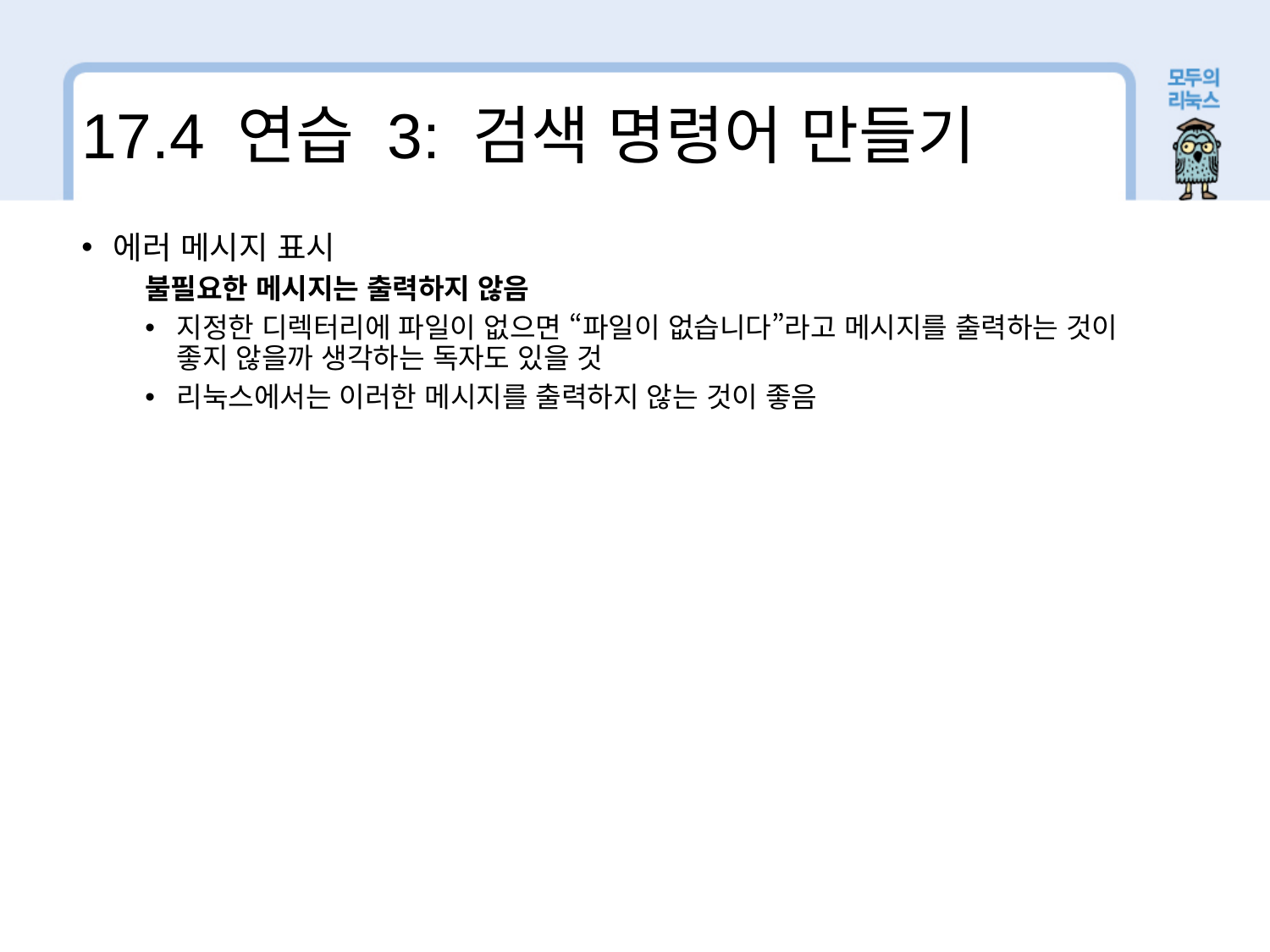

17.4 연습 3: 검색 명령어 만들기
에러 메시지 표시
불필요한 메시지는 출력하지 않음
지정한 디렉터리에 파일이 없으면 “파일이 없습니다”라고 메시지를 출력하는 것이 좋지 않을까 생각하는 독자도 있을 것
리눅스에서는 이러한 메시지를 출력하지 않는 것이 좋음